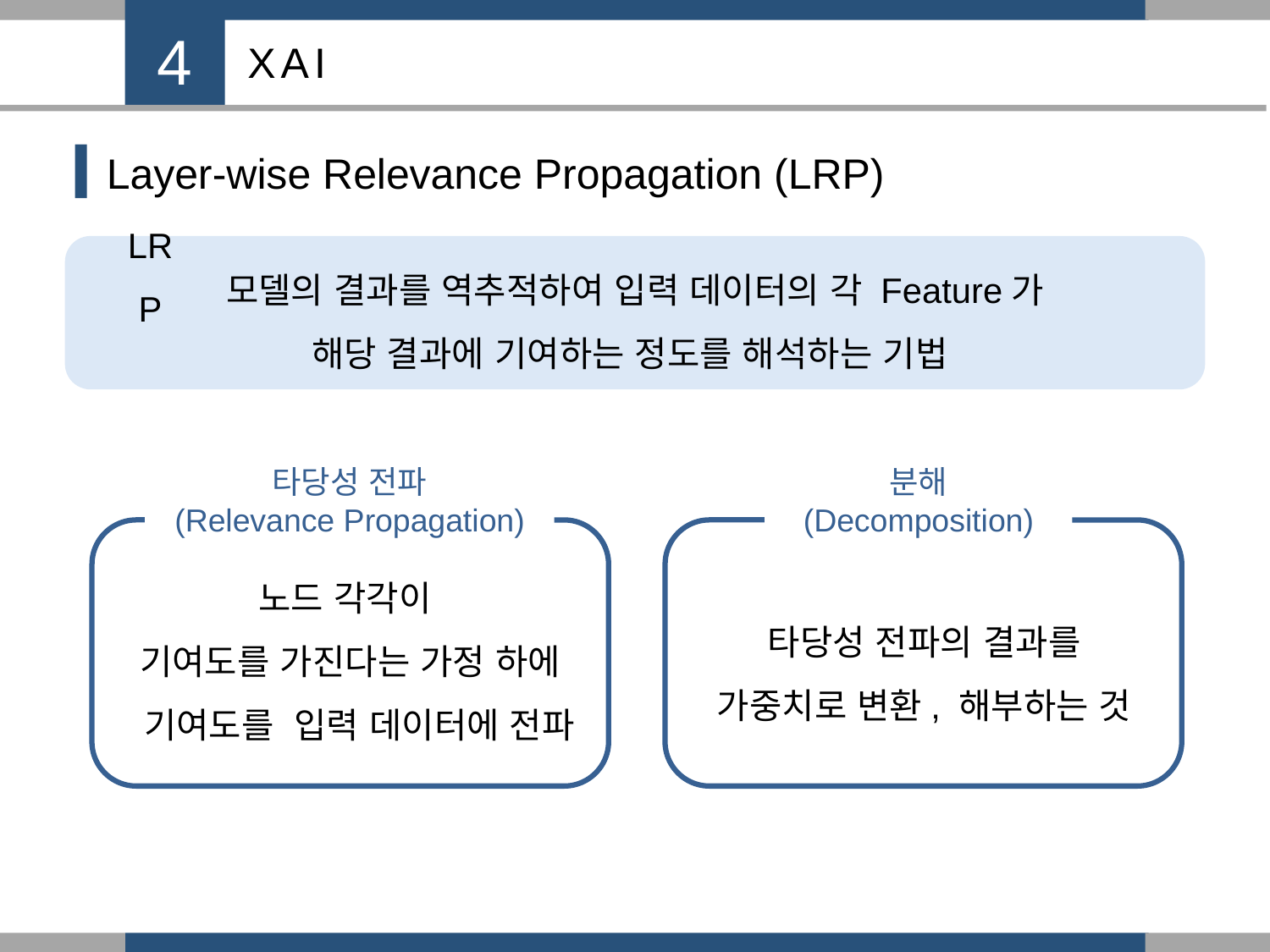

4
XAI

Layer-wise Relevance Propagation (LRP)

LRP

모델의 결과를 역추적하여 입력 데이터의 각 Feature가
해당 결과에 기여하는 정도를 해석하는 기법
타당성 전파
(Relevance Propagation)
분해
(Decomposition)

노드 각각이
기여도를 가진다는 가정 하에
 기여도를  입력 데이터에 전파
타당성 전파의 결과를
가중치로 변환, 해부하는 것